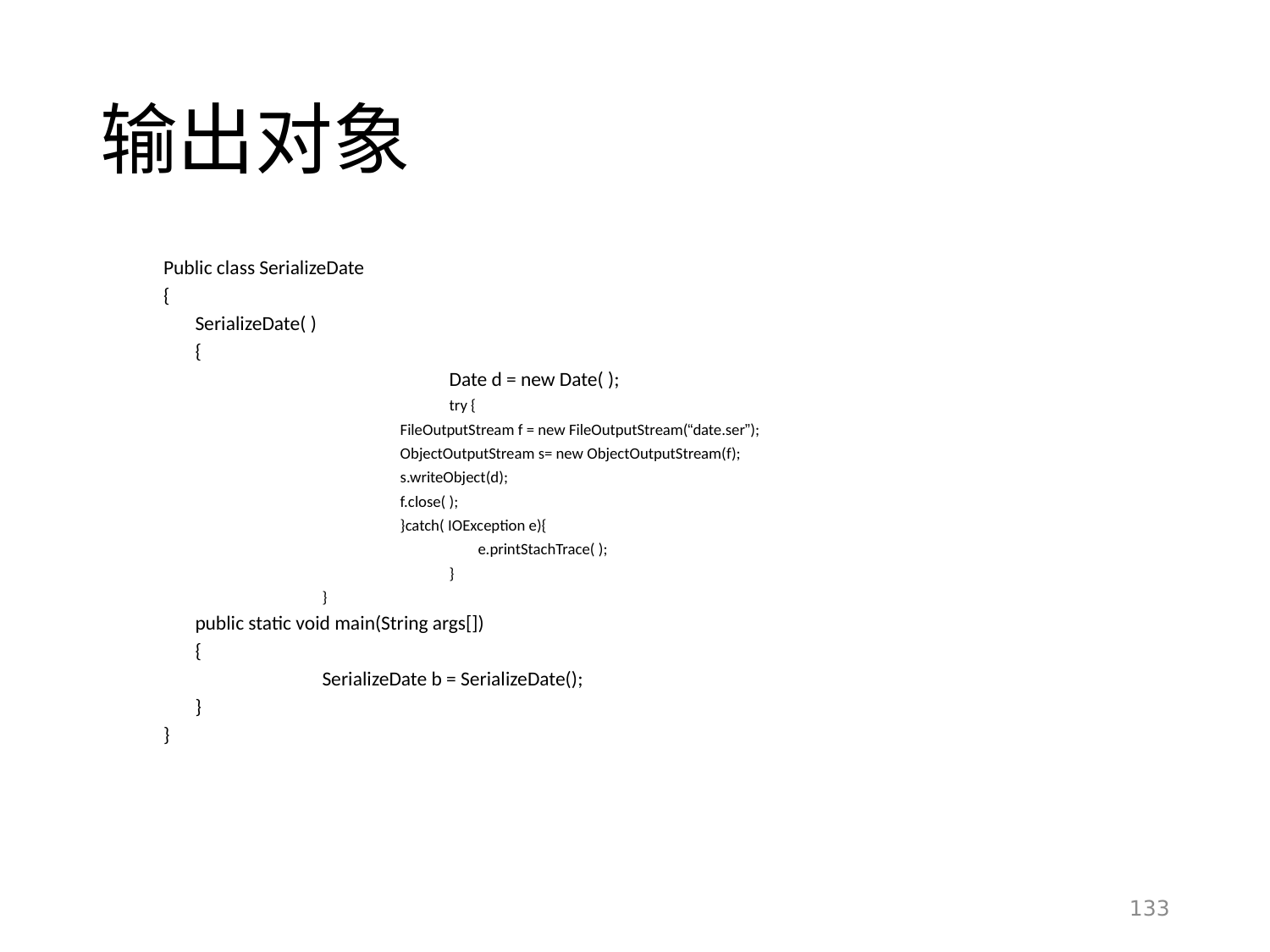

# 输出对象
Public class SerializeDate
{
    	SerializeDate( )
	{
			Date d = new Date( );
		try {
	    FileOutputStream f = new FileOutputStream(“date.ser”);
	    ObjectOutputStream s= new ObjectOutputStream(f);
	    s.writeObject(d);
	    f.close( );
	    }catch( IOException e){
		        e.printStachTrace( );
		}
	}
	public static void main(String args[])
	{
	 	SerializeDate b = SerializeDate();
	}
}

133